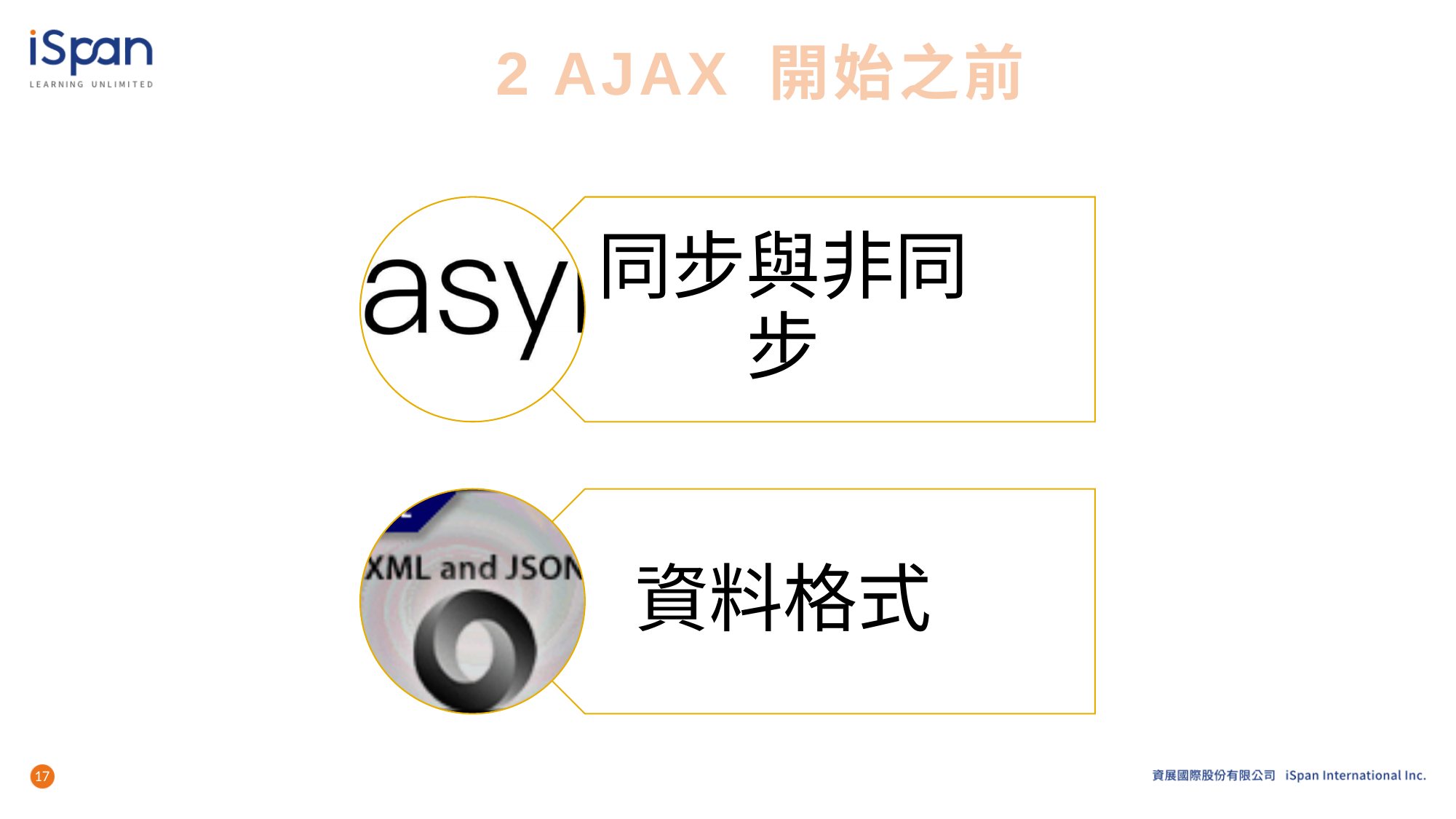

# 2 AJAX 開始之前
同步與非同步
資料格式
17